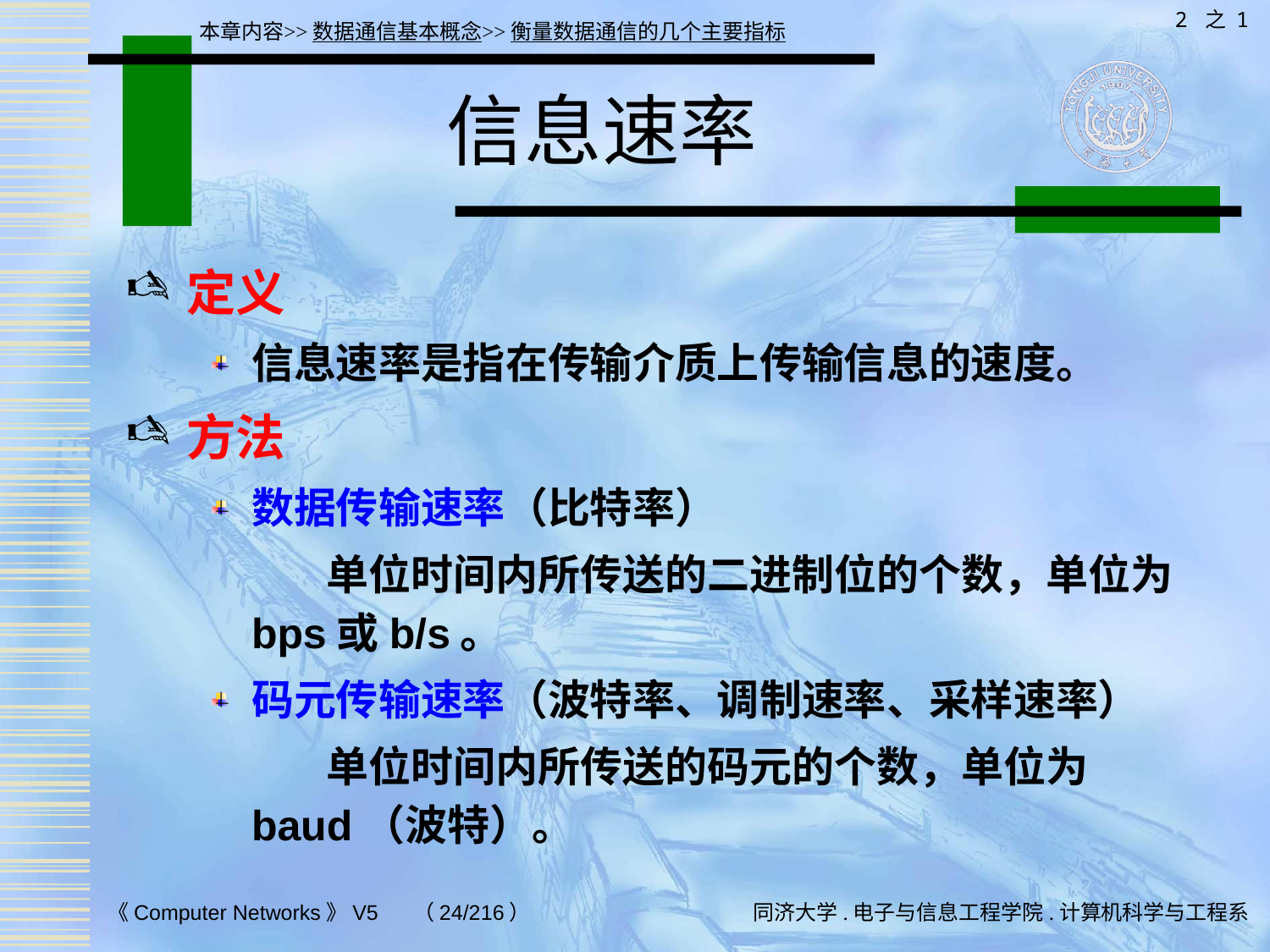

2 之 1
本章内容>>数据通信基本概念>>衡量数据通信的几个主要指标
# 信息速率
定义
信息速率是指在传输介质上传输信息的速度。
方法
数据传输速率（比特率）
           单位时间内所传送的二进制位的个数，单位为bps或b/s。
码元传输速率（波特率、调制速率、采样速率）
           单位时间内所传送的码元的个数，单位为baud（波特）。